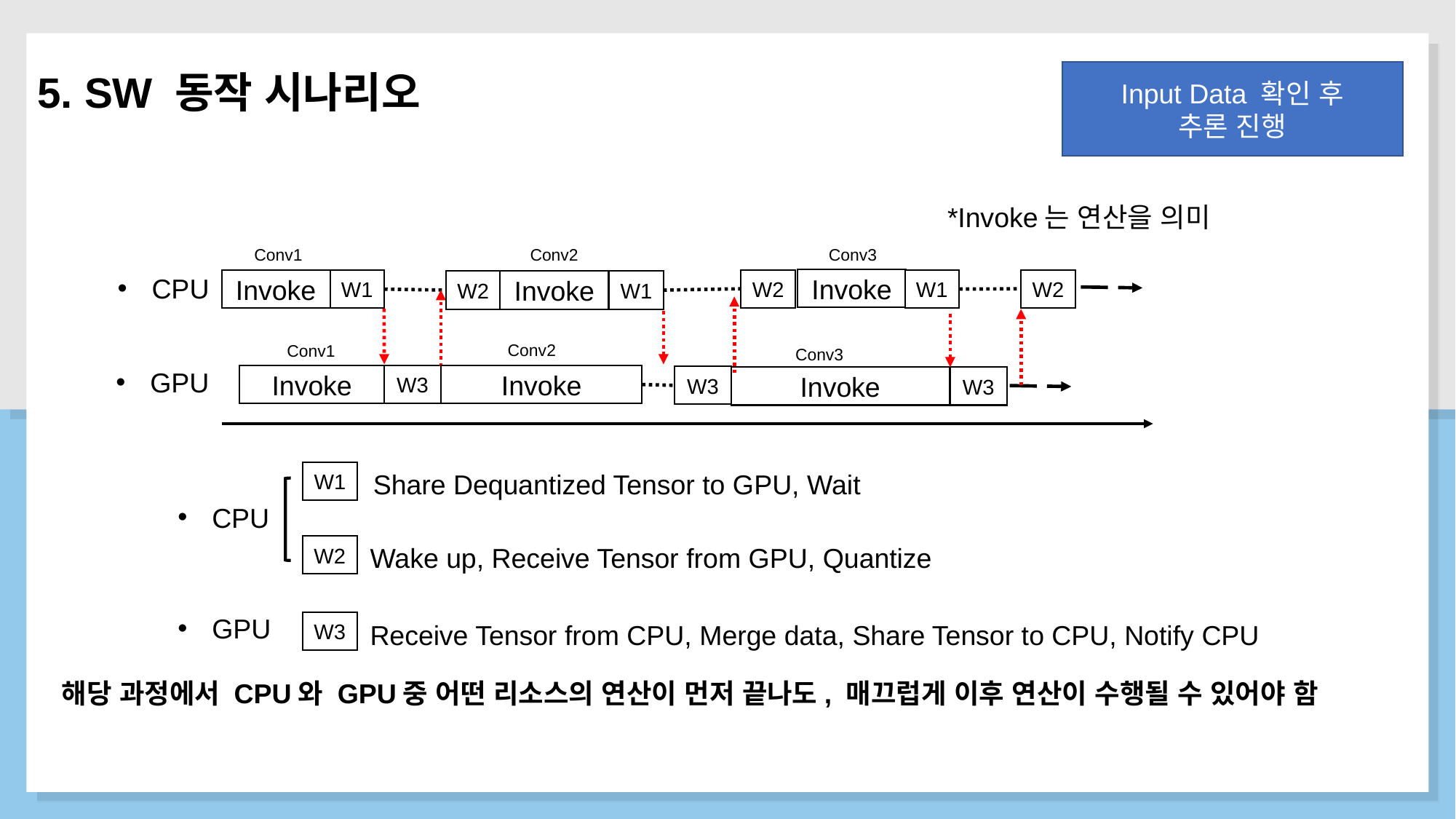

5. SW 동작 시나리오
Input Data 확인 후
추론 진행
*Invoke는 연산을 의미
Conv1
Conv2
Conv3
CPU
Invoke
W2
W2
W1
Invoke
W1
W2
Invoke
W1
Conv2
Conv1
Conv3
GPU
Invoke
W3
Invoke
W3
W3
Invoke
Share Dequantized Tensor to GPU, Wait
W1

CPU
Wake up, Receive Tensor from GPU, Quantize
W2
GPU
W3
Receive Tensor from CPU, Merge data, Share Tensor to CPU, Notify CPU
해당 과정에서 CPU와 GPU중 어떤 리소스의 연산이 먼저 끝나도, 매끄럽게 이후 연산이 수행될 수 있어야 함